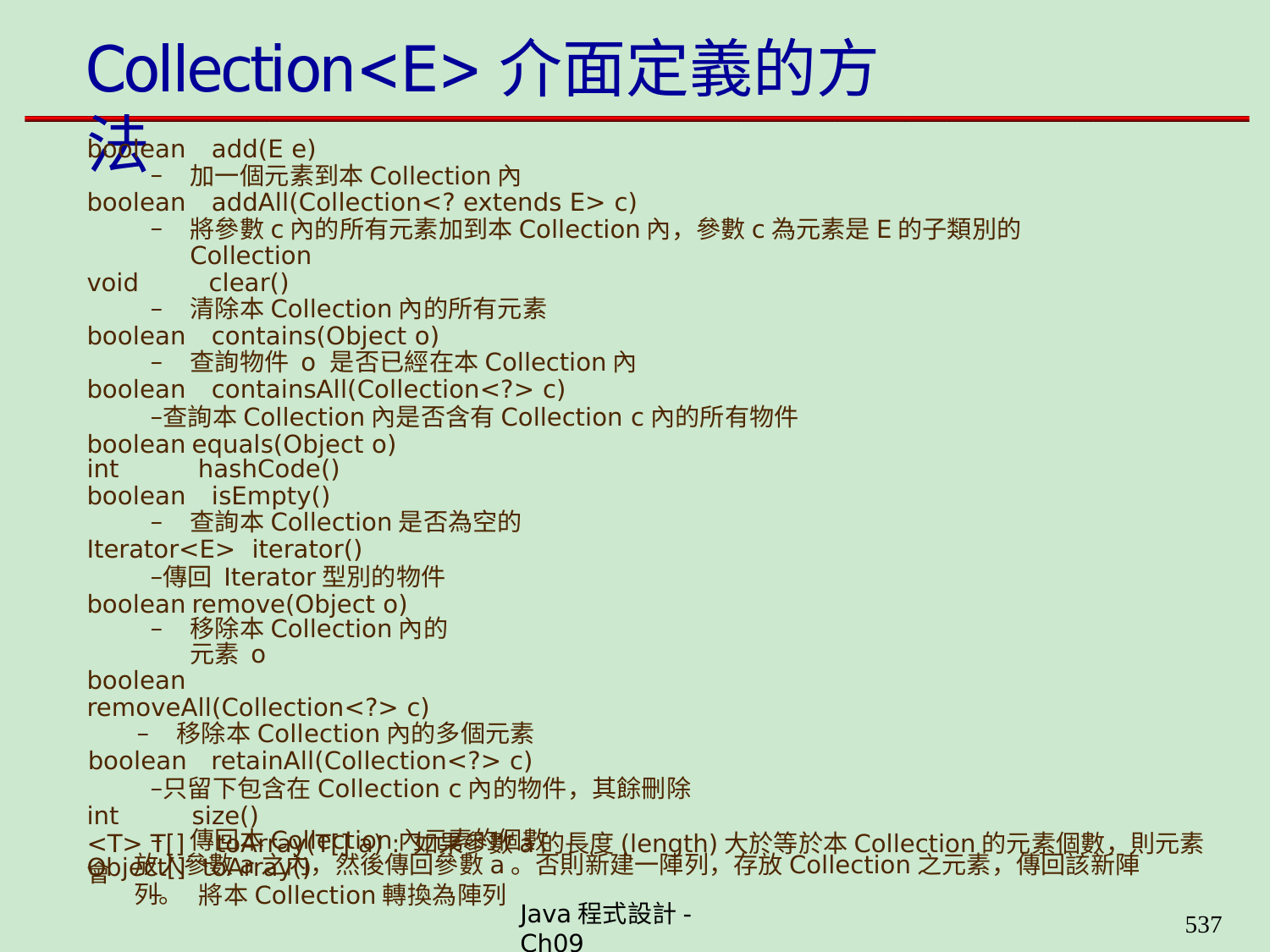

# Collection<E>介面定義的方法
boolean	add(E e)
加一個元素到本Collection內
boolean	addAll(Collection<? extends E> c)
將參數c內的所有元素加到本Collection內，參數c為元素是E的子類別的Collection
void	clear()
清除本Collection內的所有元素
boolean	contains(Object o)
查詢物件 o 是否已經在本Collection內
boolean	containsAll(Collection<?> c)
查詢本Collection內是否含有Collection c內的所有物件 boolean		equals(Object o)
int	hashCode()
boolean	isEmpty()
查詢本Collection是否為空的
Iterator<E> iterator()
傳回 Iterator型別的物件 boolean		remove(Object o)
移除本Collection內的元素 o
boolean	removeAll(Collection<?> c)
移除本Collection內的多個元素
boolean	retainAll(Collection<?> c)
只留下包含在Collection c內的物件，其餘刪除 int		size()
傳回本Collection內元素的個數
Object[] toArray()
將本Collection轉換為陣列
<T> T[]	toArray(T[] a) : 如果參數a的長度(length)大於等於本Collection的元素個數，則元素會
放入參數a之內，然後傳回參數a。否則新建一陣列，存放Collection之元素，傳回該新陣列。
Java程式設計-Ch09
537